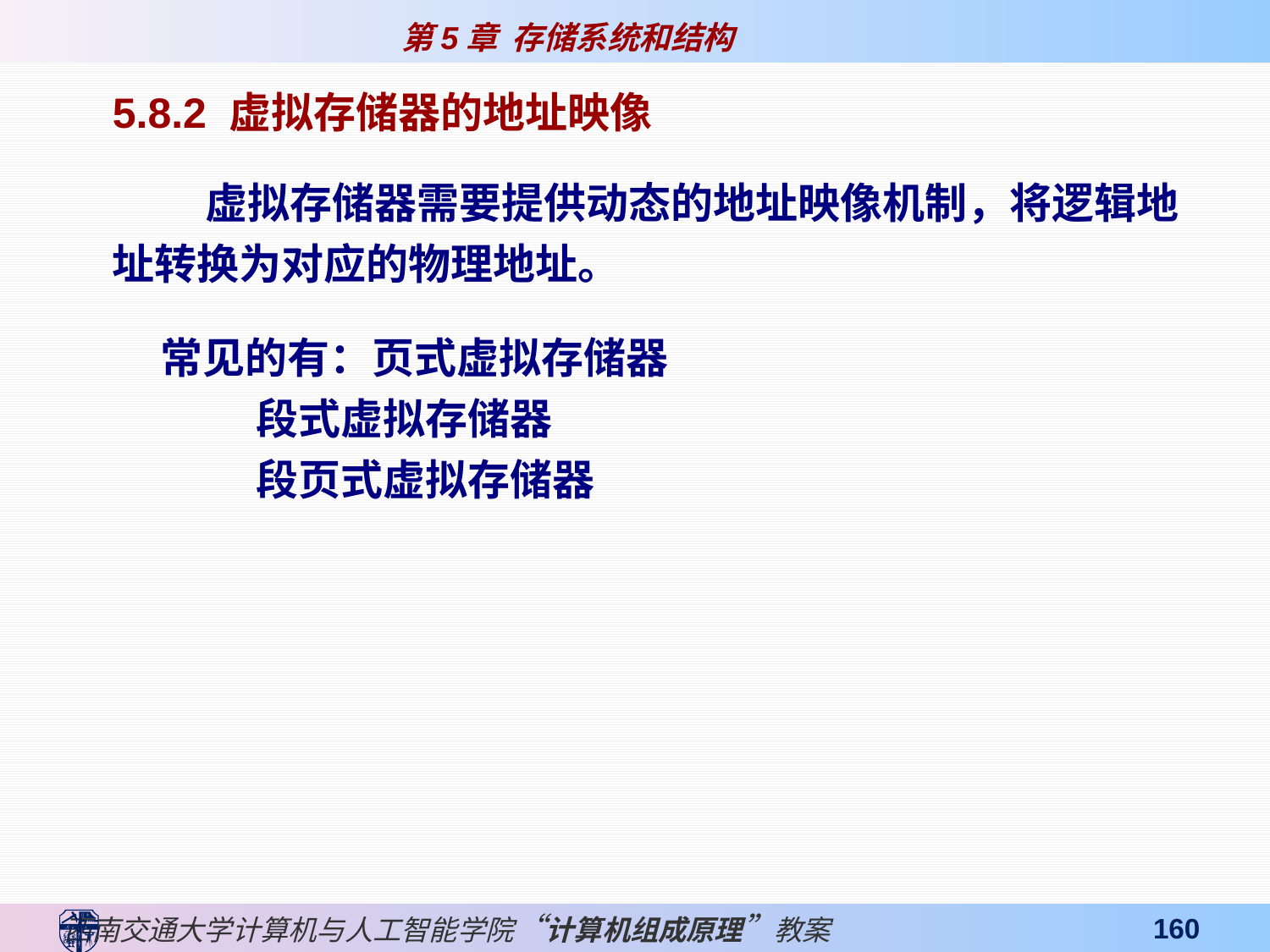

5.8.2 虚拟存储器的地址映像
虚拟存储器需要提供动态的地址映像机制，将逻辑地址转换为对应的物理地址。
    常见的有：页式虚拟存储器
              段式虚拟存储器
              段页式虚拟存储器